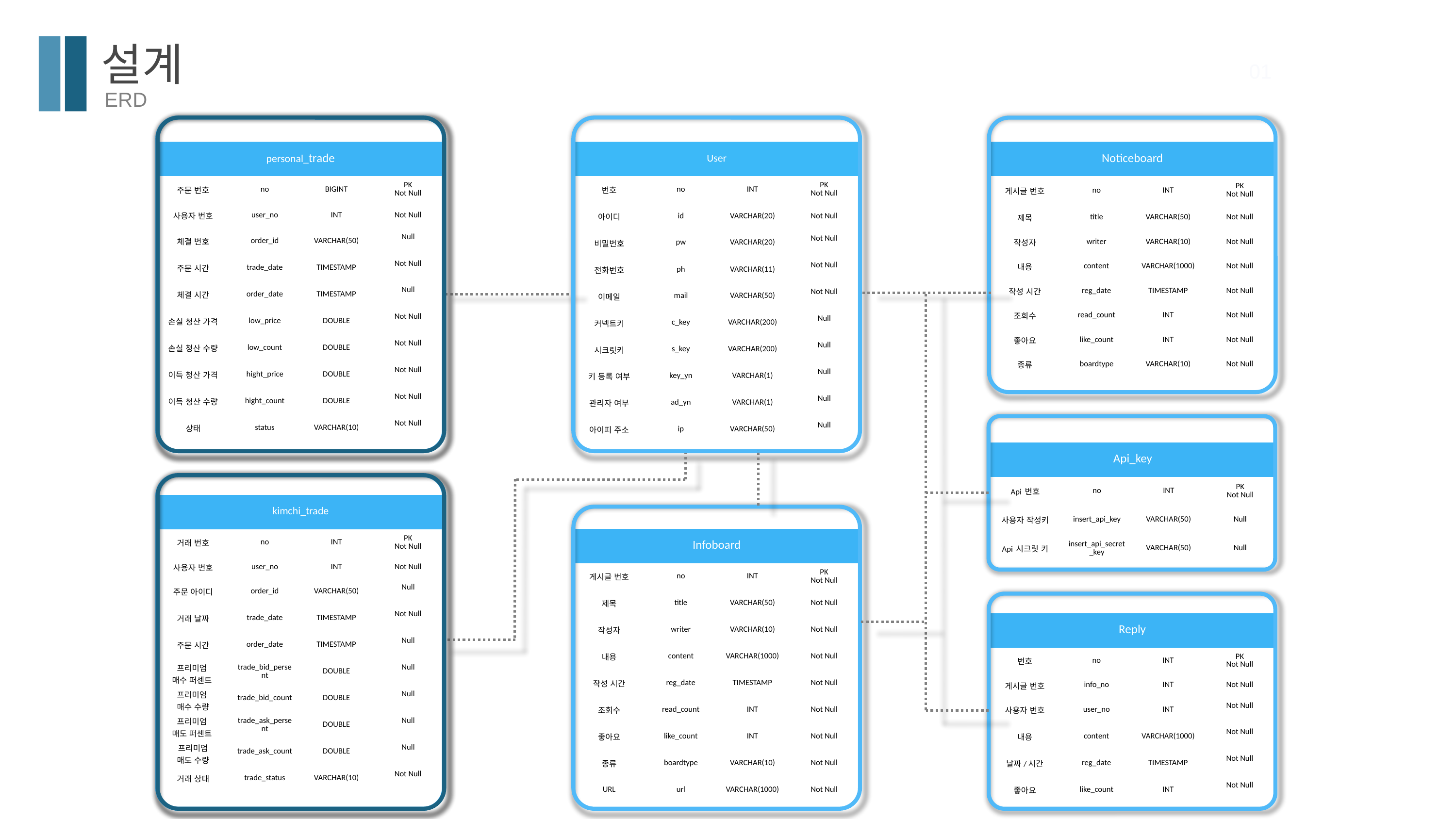

설계

01
ERD

| personal\_trade |  |  |  |
| --- | --- | --- | --- |
| 주문 번호 | no | BIGINT | PK Not Null |
| 사용자 번호 | user\_no | INT | Not Null |
| 체결 번호 | order\_id | VARCHAR(50) | Null |
| 주문 시간 | trade\_date | TIMESTAMP | Not Null |
| 체결 시간 | order\_date | TIMESTAMP | Null |
| 손실 청산 가격 | low\_price | DOUBLE | Not Null |
| 손실 청산 수량 | low\_count | DOUBLE | Not Null |
| 이득 청산 가격 | hight\_price | DOUBLE | Not Null |
| 이득 청산 수량 | hight\_count | DOUBLE | Not Null |
| 상태 | status | VARCHAR(10) | Not Null |
| User |  |  |  |
| --- | --- | --- | --- |
| 번호 | no | INT | PK Not Null |
| 아이디 | id | VARCHAR(20) | Not Null |
| 비밀번호 | pw | VARCHAR(20) | Not Null |
| 전화번호 | ph | VARCHAR(11) | Not Null |
| 이메일 | mail | VARCHAR(50) | Not Null |
| 커넥트키 | c\_key | VARCHAR(200) | Null |
| 시크릿키 | s\_key | VARCHAR(200) | Null |
| 키 등록 여부 | key\_yn | VARCHAR(1) | Null |
| 관리자 여부 | ad\_yn | VARCHAR(1) | Null |
| 아이피 주소 | ip | VARCHAR(50) | Null |
| Noticeboard |  |  |  |
| --- | --- | --- | --- |
| 게시글 번호 | no | INT | PK Not Null |
| 제목 | title | VARCHAR(50) | Not Null |
| 작성자 | writer | VARCHAR(10) | Not Null |
| 내용 | content | VARCHAR(1000) | Not Null |
| 작성 시간 | reg\_date | TIMESTAMP | Not Null |
| 조회수 | read\_count | INT | Not Null |
| 좋아요 | like\_count | INT | Not Null |
| 종류 | boardtype | VARCHAR(10) | Not Null |

| Api\_key |  |  |  |
| --- | --- | --- | --- |
| Api 번호 | no | INT | PK Not Null |
| 사용자 작성키 | insert\_api\_key | VARCHAR(50) | Null |
| Api 시크릿 키 | insert\_api\_secret\_key | VARCHAR(50) | Null |

| kimchi\_trade |  |  |  |
| --- | --- | --- | --- |
| 거래 번호 | no | INT | PK Not Null |
| 사용자 번호 | user\_no | INT | Not Null |
| 주문 아이디 | order\_id | VARCHAR(50) | Null |
| 거래 날짜 | trade\_date | TIMESTAMP | Not Null |
| 주문 시간 | order\_date | TIMESTAMP | Null |
| 프리미엄 매수 퍼센트 | trade\_bid\_persent | DOUBLE | Null |
| 프리미엄 매수 수량 | trade\_bid\_count | DOUBLE | Null |
| 프리미엄 매도 퍼센트 | trade\_ask\_persent | DOUBLE | Null |
| 프리미엄 매도 수량 | trade\_ask\_count | DOUBLE | Null |
| 거래 상태 | trade\_status | VARCHAR(10) | Not Null |

| Infoboard |  |  |  |
| --- | --- | --- | --- |
| 게시글 번호 | no | INT | PK Not Null |
| 제목 | title | VARCHAR(50) | Not Null |
| 작성자 | writer | VARCHAR(10) | Not Null |
| 내용 | content | VARCHAR(1000) | Not Null |
| 작성 시간 | reg\_date | TIMESTAMP | Not Null |
| 조회수 | read\_count | INT | Not Null |
| 좋아요 | like\_count | INT | Not Null |
| 종류 | boardtype | VARCHAR(10) | Not Null |
| URL | url | VARCHAR(1000) | Not Null |

| Reply |  |  |  |
| --- | --- | --- | --- |
| 번호 | no | INT | PK Not Null |
| 게시글 번호 | info\_no | INT | Not Null |
| 사용자 번호 | user\_no | INT | Not Null |
| 내용 | content | VARCHAR(1000) | Not Null |
| 날짜/시간 | reg\_date | TIMESTAMP | Not Null |
| 좋아요 | like\_count | INT | Not Null |